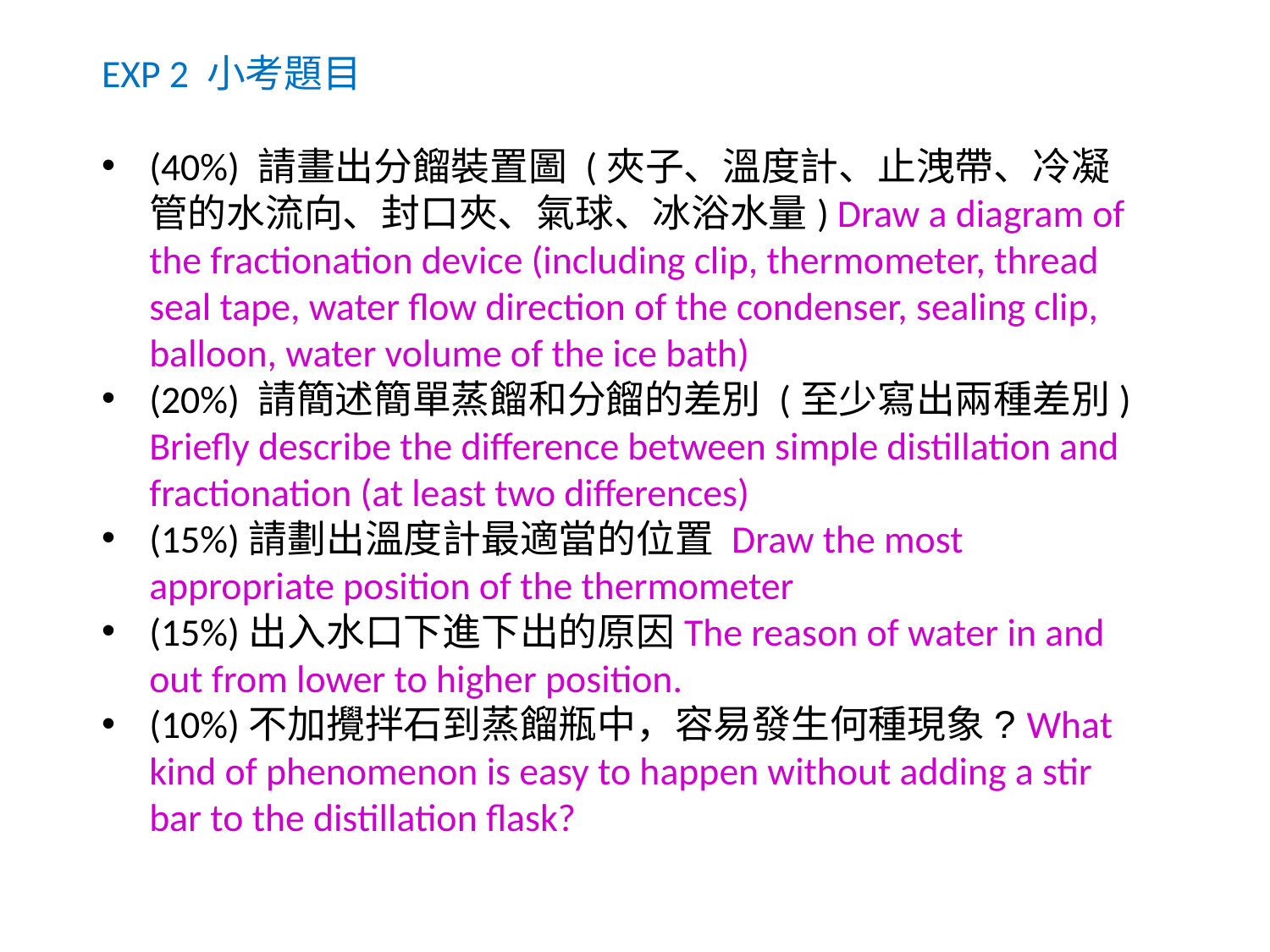

EXP 2 小考題目

(40%) 請畫出分餾裝置圖 (夾子、溫度計、止洩帶、冷凝管的水流向、封口夾、氣球、冰浴水量) Draw a diagram of the fractionation device (including clip, thermometer, thread seal tape, water flow direction of the condenser, sealing clip, balloon, water volume of the ice bath)
(20%) 請簡述簡單蒸餾和分餾的差別 (至少寫出兩種差別) Briefly describe the difference between simple distillation and fractionation (at least two differences)
(15%)請劃出溫度計最適當的位置 Draw the most appropriate position of the thermometer
(15%)出入水口下進下出的原因The reason of water in and out from lower to higher position.
(10%)不加攪拌石到蒸餾瓶中，容易發生何種現象? What kind of phenomenon is easy to happen without adding a stir bar to the distillation flask?

14